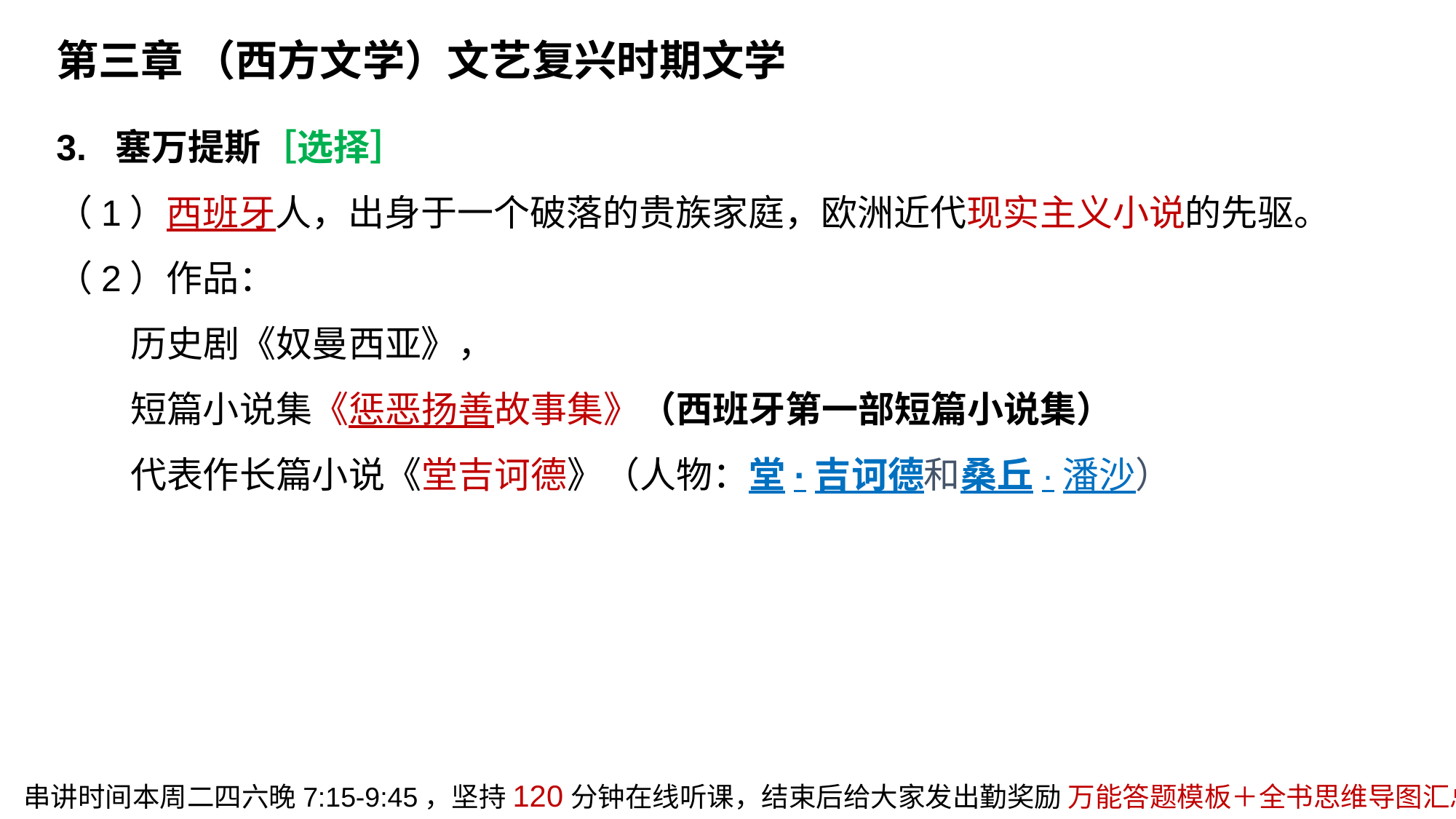

第三章 （西方文学）文艺复兴时期文学
3.  塞万提斯［选择］
（1）西班牙人，出身于一个破落的贵族家庭，欧洲近代现实主义小说的先驱。
（2）作品：
        历史剧《奴曼西亚》，
        短篇小说集《惩恶扬善故事集》（西班牙第一部短篇小说集）
        代表作长篇小说《堂吉诃德》（人物：堂·吉诃德和桑丘·潘沙）